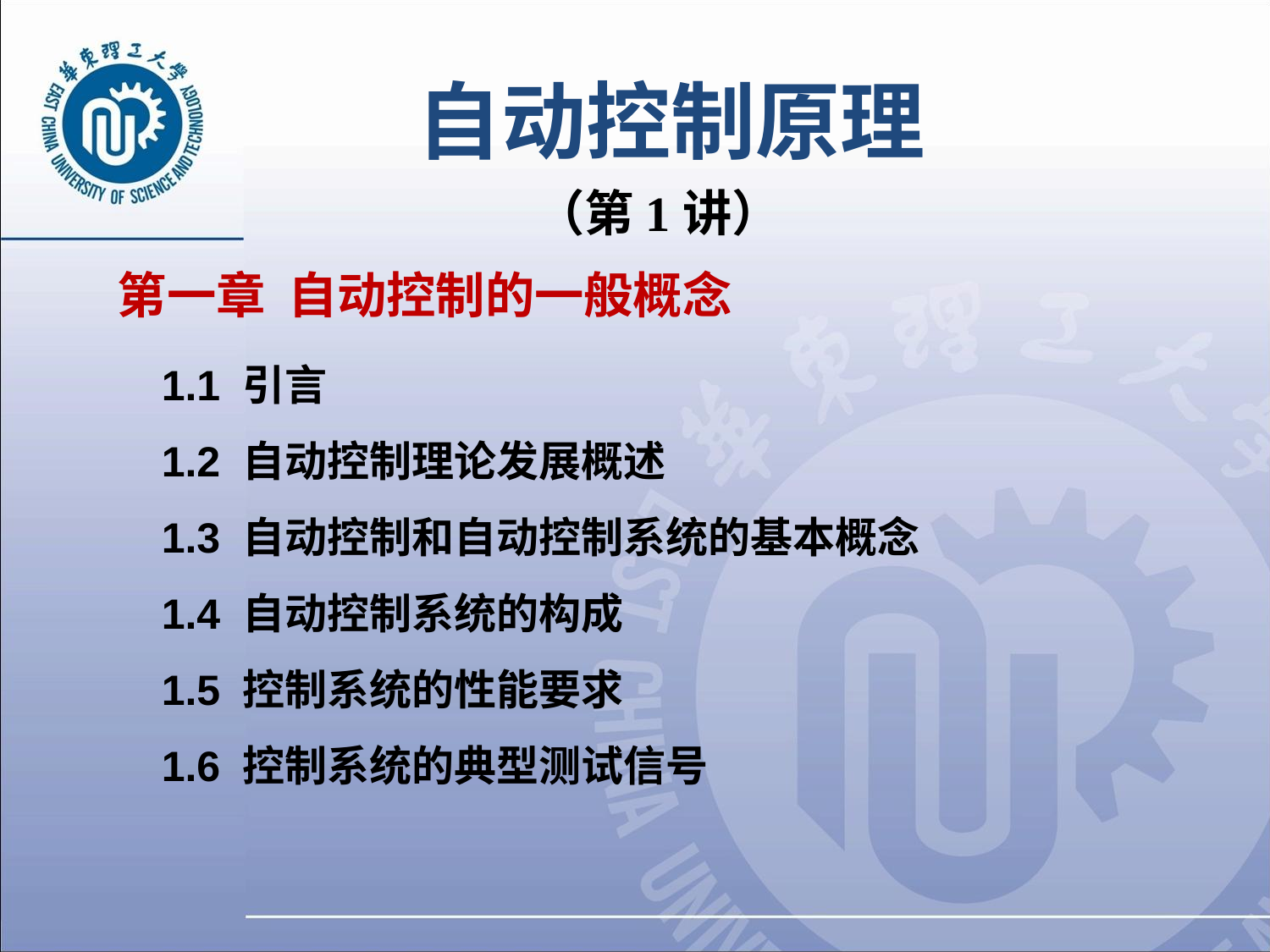

# 自动控制原理
    （第1讲）
第一章  自动控制的一般概念

1.1 引言
1.2 自动控制理论发展概述
1.3 自动控制和自动控制系统的基本概念
1.4 自动控制系统的构成
1.5 控制系统的性能要求
1.6 控制系统的典型测试信号